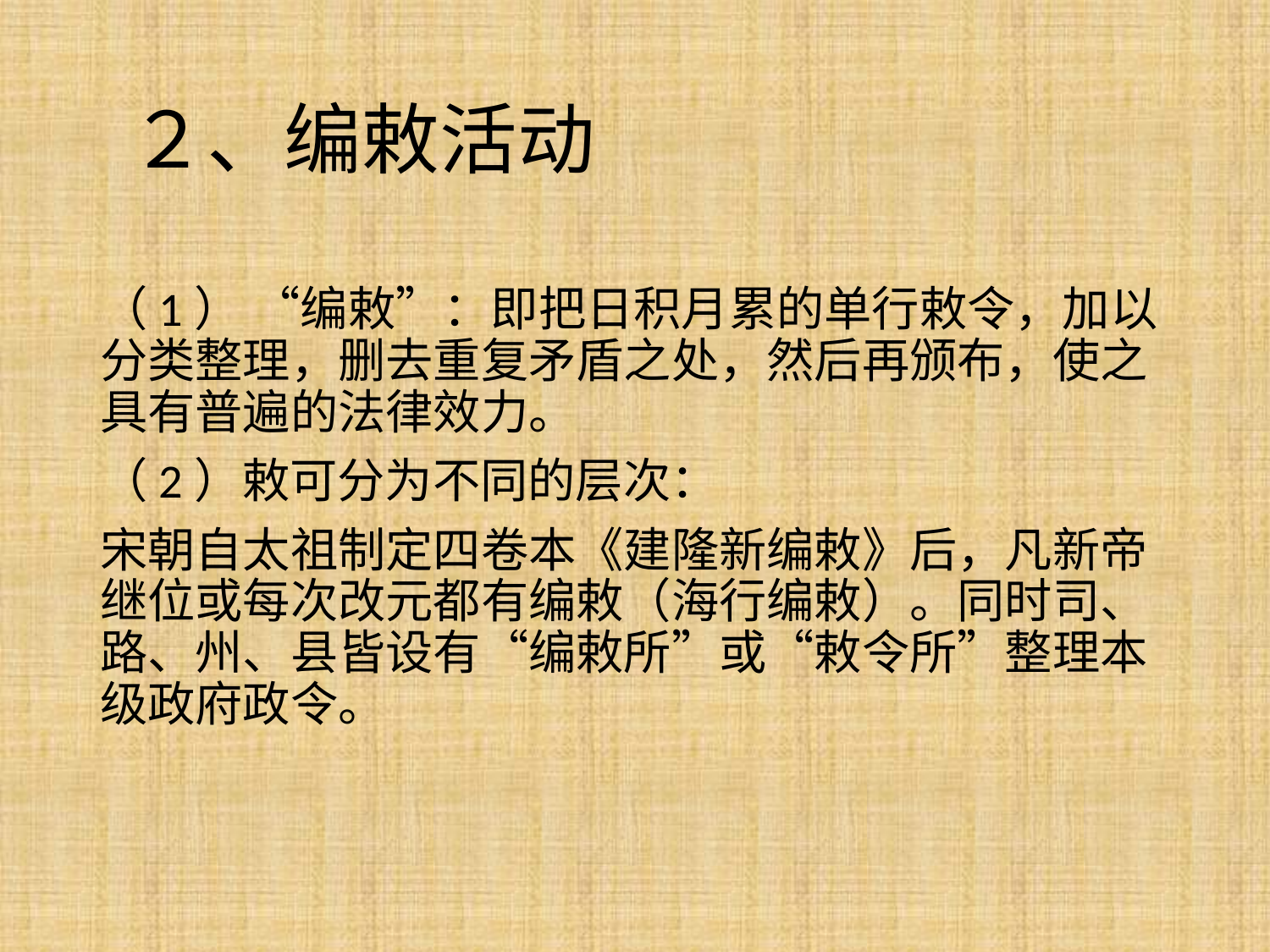

# ２、编敕活动
（1） “编敕”：即把日积月累的单行敕令，加以分类整理，删去重复矛盾之处，然后再颁布，使之具有普遍的法律效力。
（2）敕可分为不同的层次：
宋朝自太祖制定四卷本《建隆新编敕》后，凡新帝继位或每次改元都有编敕（海行编敕）。同时司、路、州、县皆设有“编敕所”或“敕令所”整理本级政府政令。